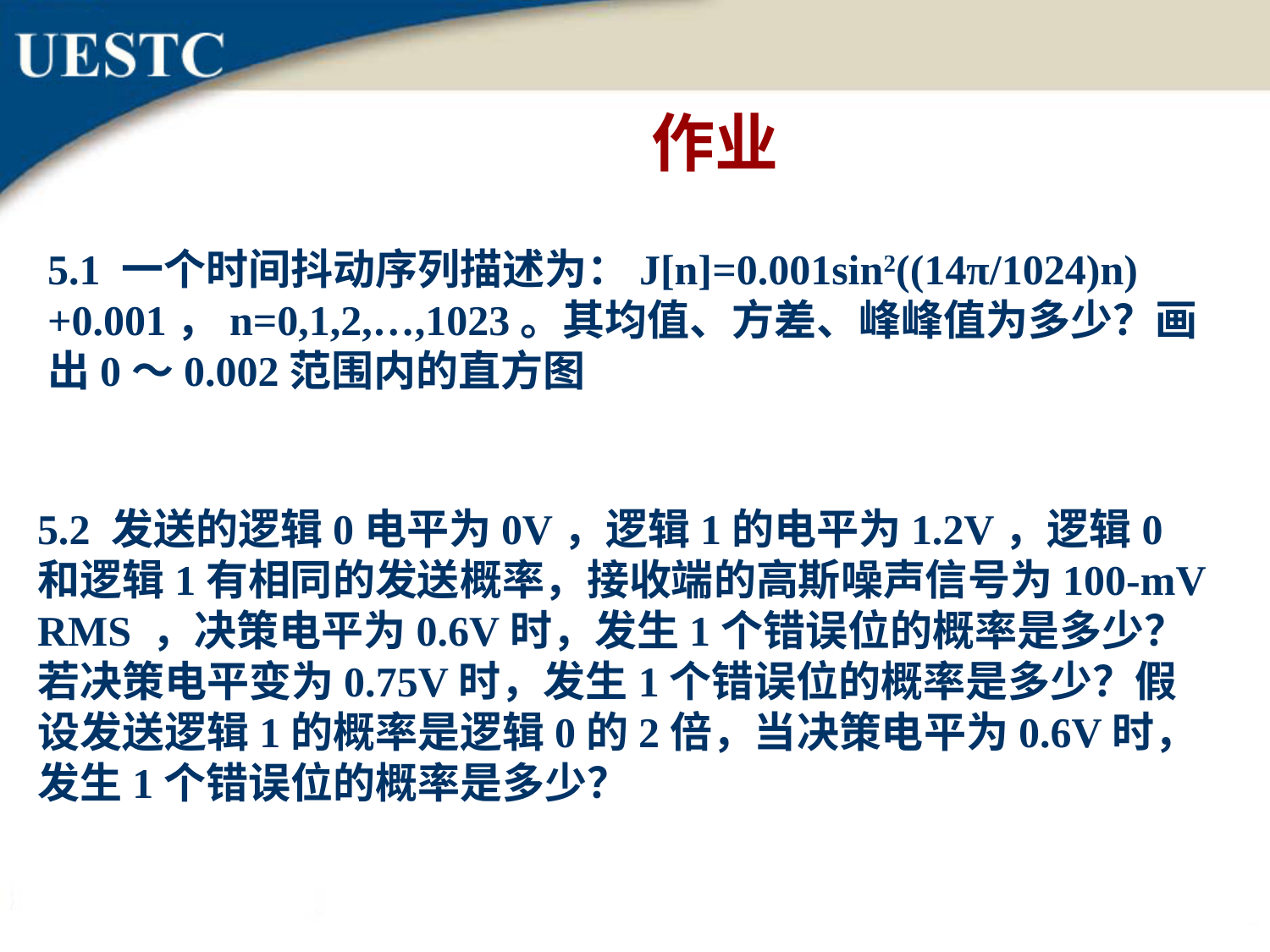

作业
5.1 一个时间抖动序列描述为：J[n]=0.001sin2((14π/1024)n)+0.001，n=0,1,2,…,1023。其均值、方差、峰峰值为多少？画出0～0.002范围内的直方图
5.2 发送的逻辑0电平为0V，逻辑1的电平为1.2V，逻辑0和逻辑1有相同的发送概率，接收端的高斯噪声信号为100-mV RMS ，决策电平为0.6V时，发生1个错误位的概率是多少？若决策电平变为0.75V时，发生1个错误位的概率是多少？假设发送逻辑1的概率是逻辑0的2倍，当决策电平为0.6V时，发生1个错误位的概率是多少？